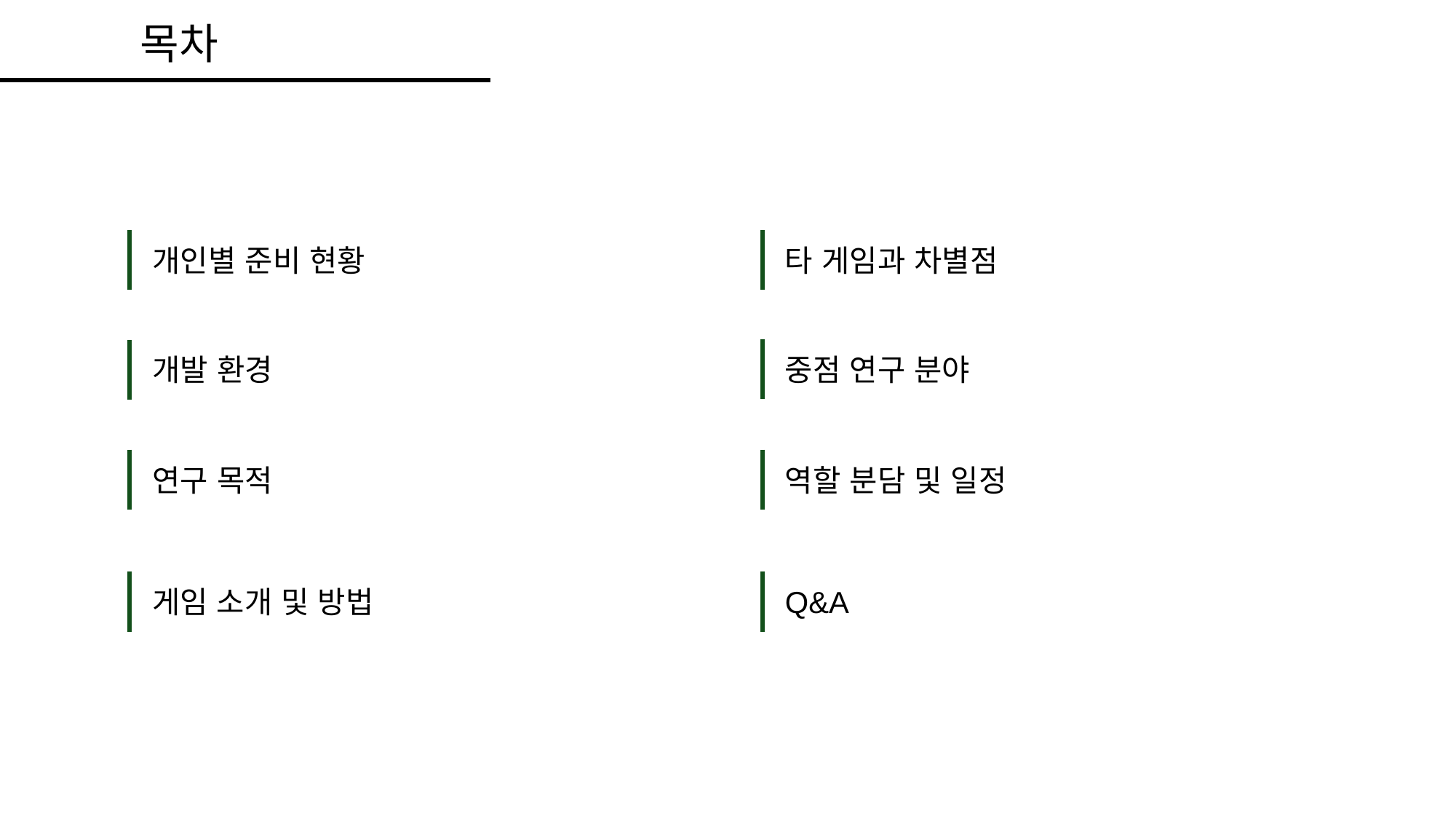

목차
타 게임과 차별점
개인별 준비 현황
중점 연구 분야
개발 환경
연구 목적
역할 분담 및 일정
게임 소개 및 방법
Q&A